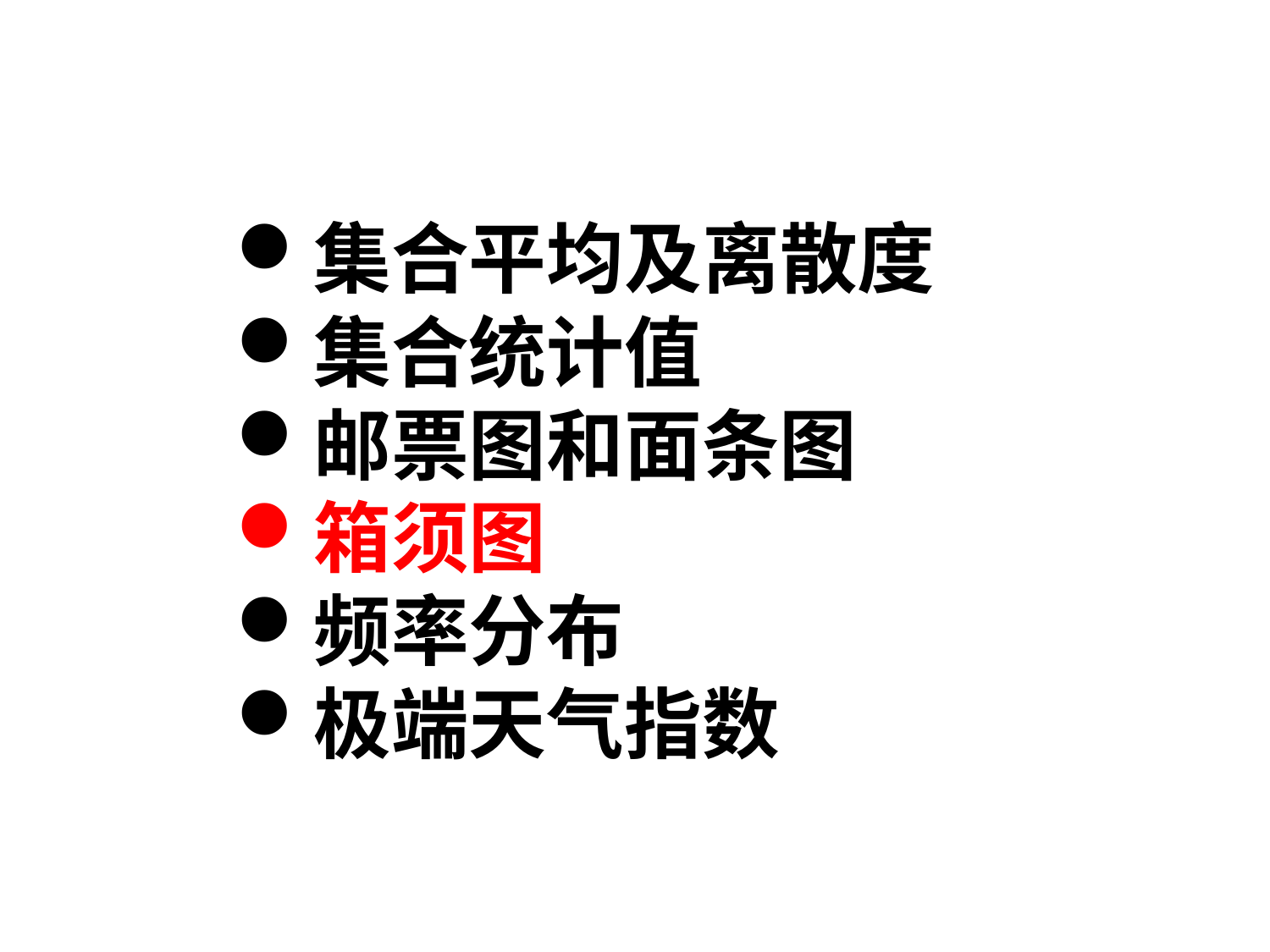

集合平均及离散度
集合统计值
邮票图和面条图
箱须图
频率分布
极端天气指数